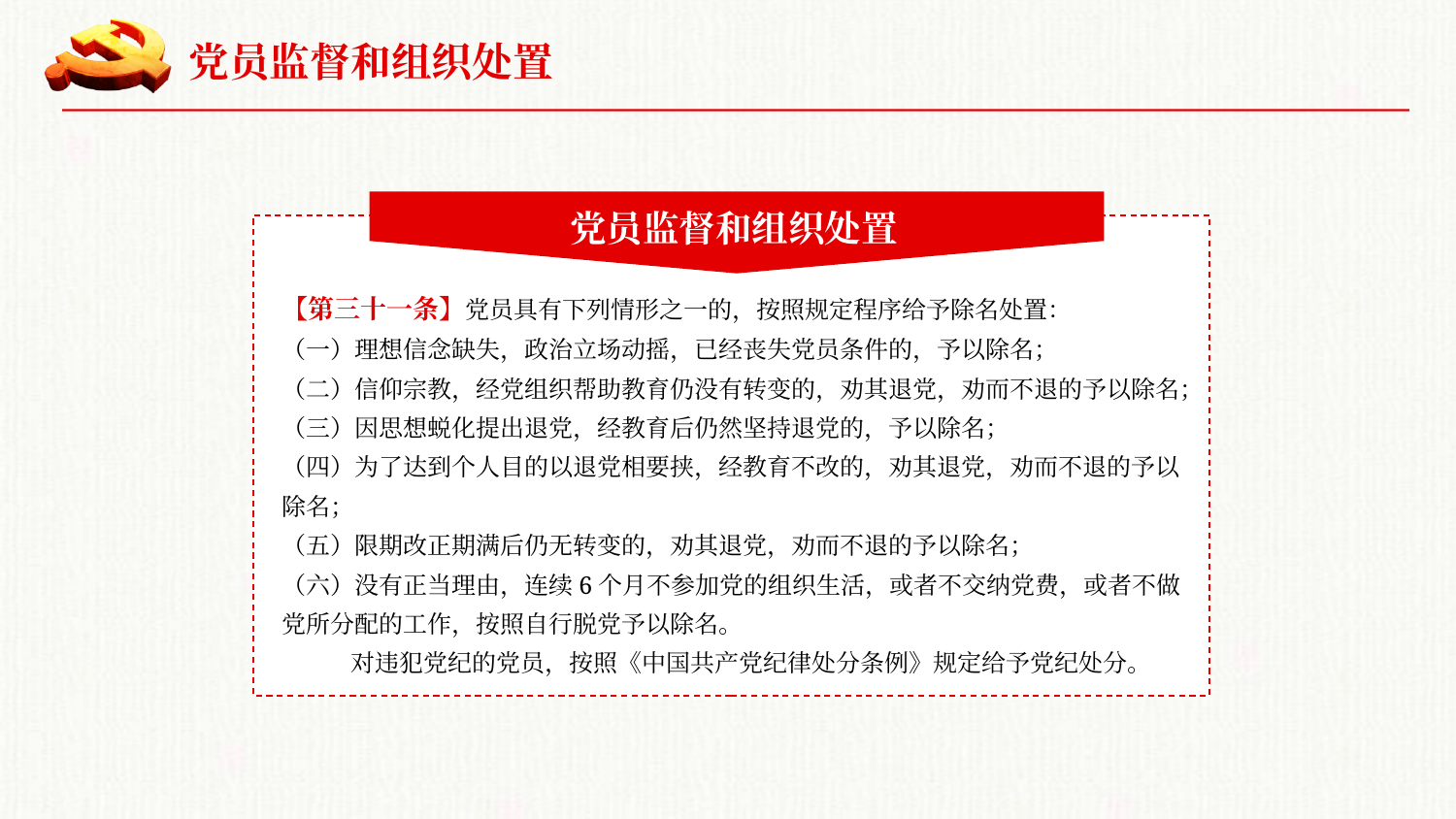

党员监督和组织处置

党员监督和组织处置

【第三十一条】党员具有下列情形之一的，按照规定程序给予除名处置：
（一）理想信念缺失，政治立场动摇，已经丧失党员条件的，予以除名；
（二）信仰宗教，经党组织帮助教育仍没有转变的，劝其退党，劝而不退的予以除名；
（三）因思想蜕化提出退党，经教育后仍然坚持退党的，予以除名；
（四）为了达到个人目的以退党相要挟，经教育不改的，劝其退党，劝而不退的予以除名；
（五）限期改正期满后仍无转变的，劝其退党，劝而不退的予以除名；
（六）没有正当理由，连续6个月不参加党的组织生活，或者不交纳党费，或者不做党所分配的工作，按照自行脱党予以除名。
          对违犯党纪的党员，按照《中国共产党纪律处分条例》规定给予党纪处分。